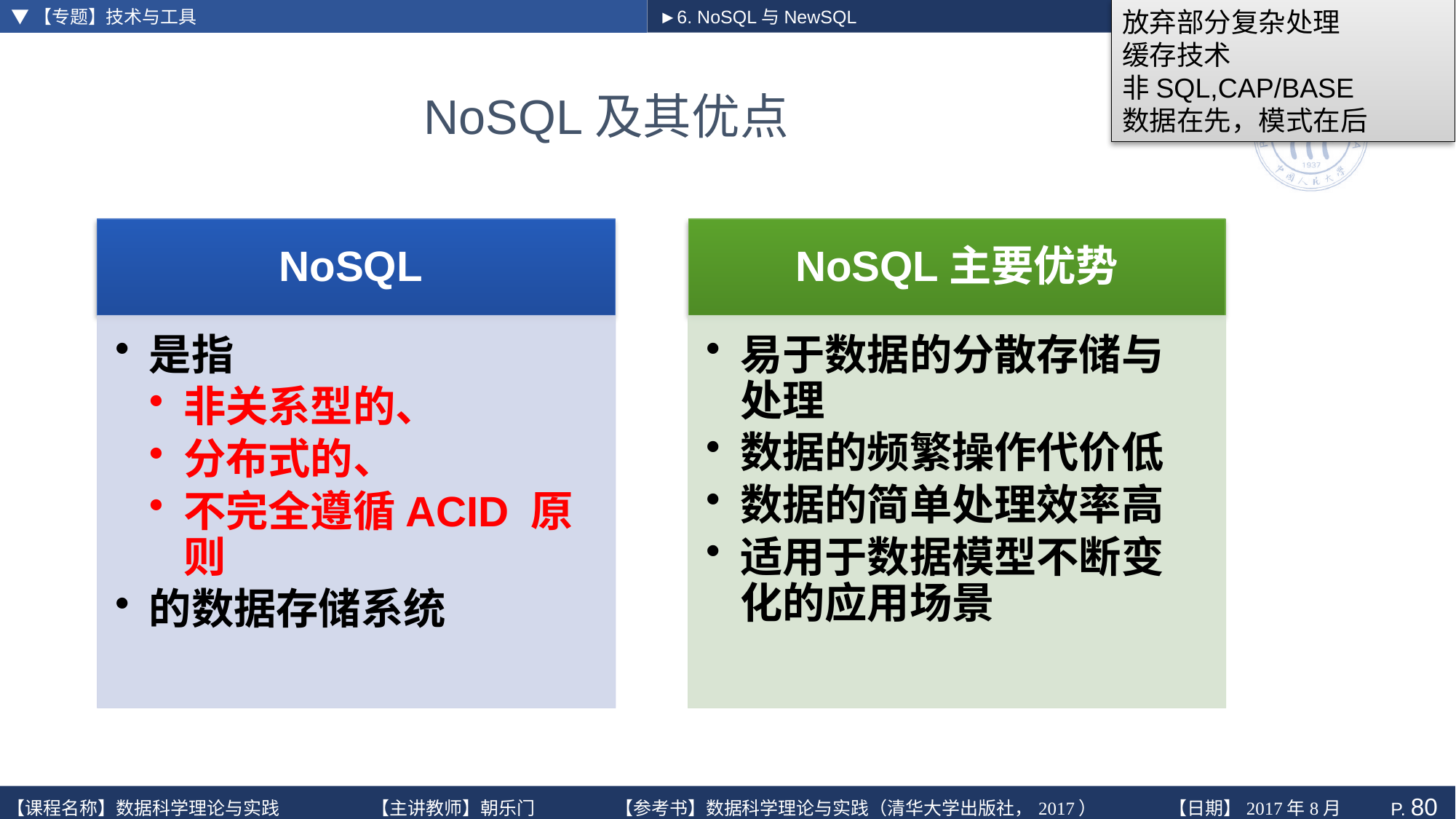

▼【专题】技术与工具
►6. NoSQL与NewSQL
放弃部分复杂处理
缓存技术
非SQL,CAP/BASE
数据在先，模式在后
# NoSQL及其优点
NoSQL
是指
非关系型的、
分布式的、
不完全遵循ACID 原则
的数据存储系统
NoSQL主要优势
易于数据的分散存储与处理
数据的频繁操作代价低
数据的简单处理效率高
适用于数据模型不断变化的应用场景